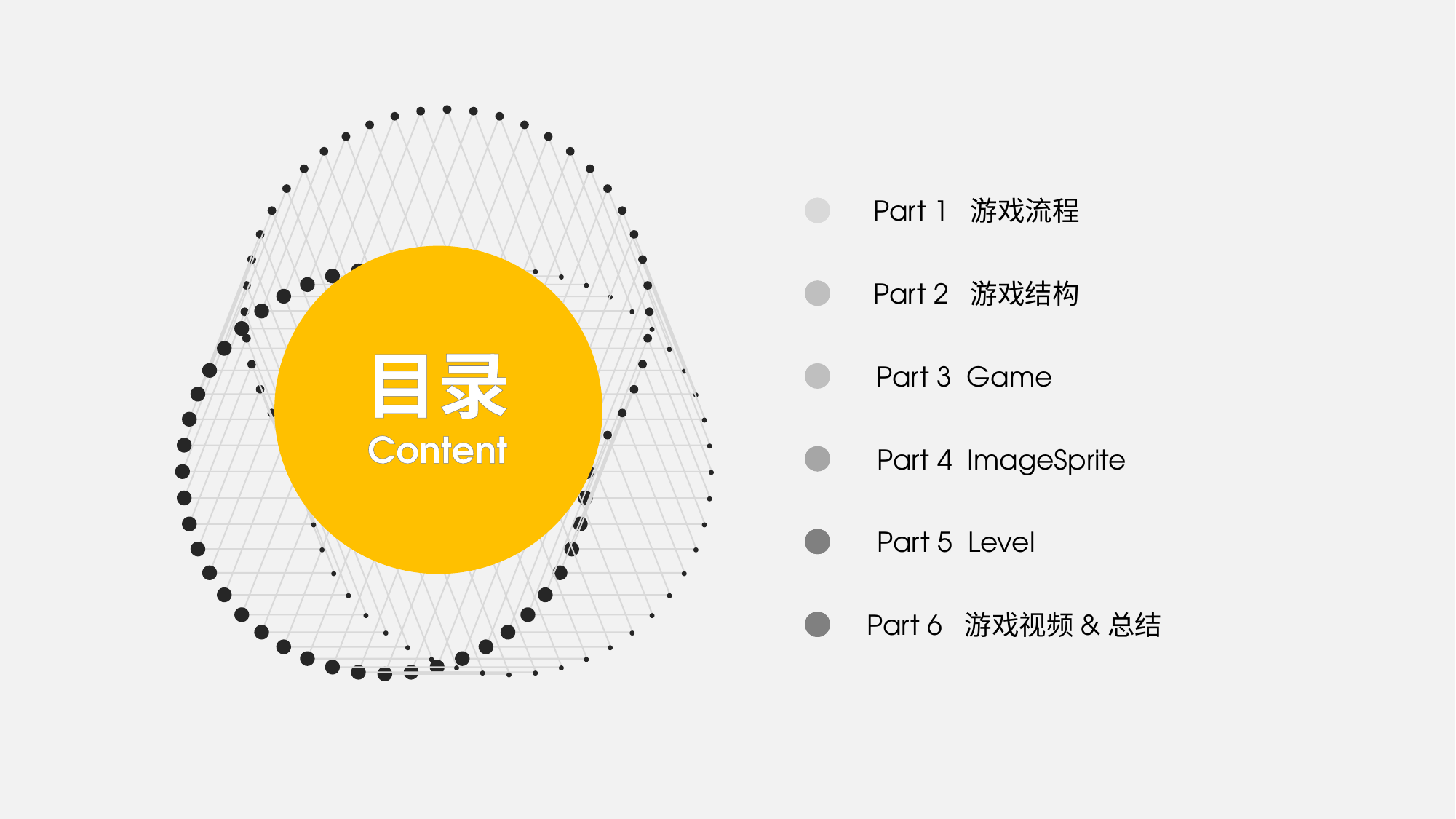

Part 1  游戏流程

Part 2  游戏结构

目录
Content
Part 3  Game

Part 4  ImageSprite

Part 5  Level

Part 6  游戏视频&总结